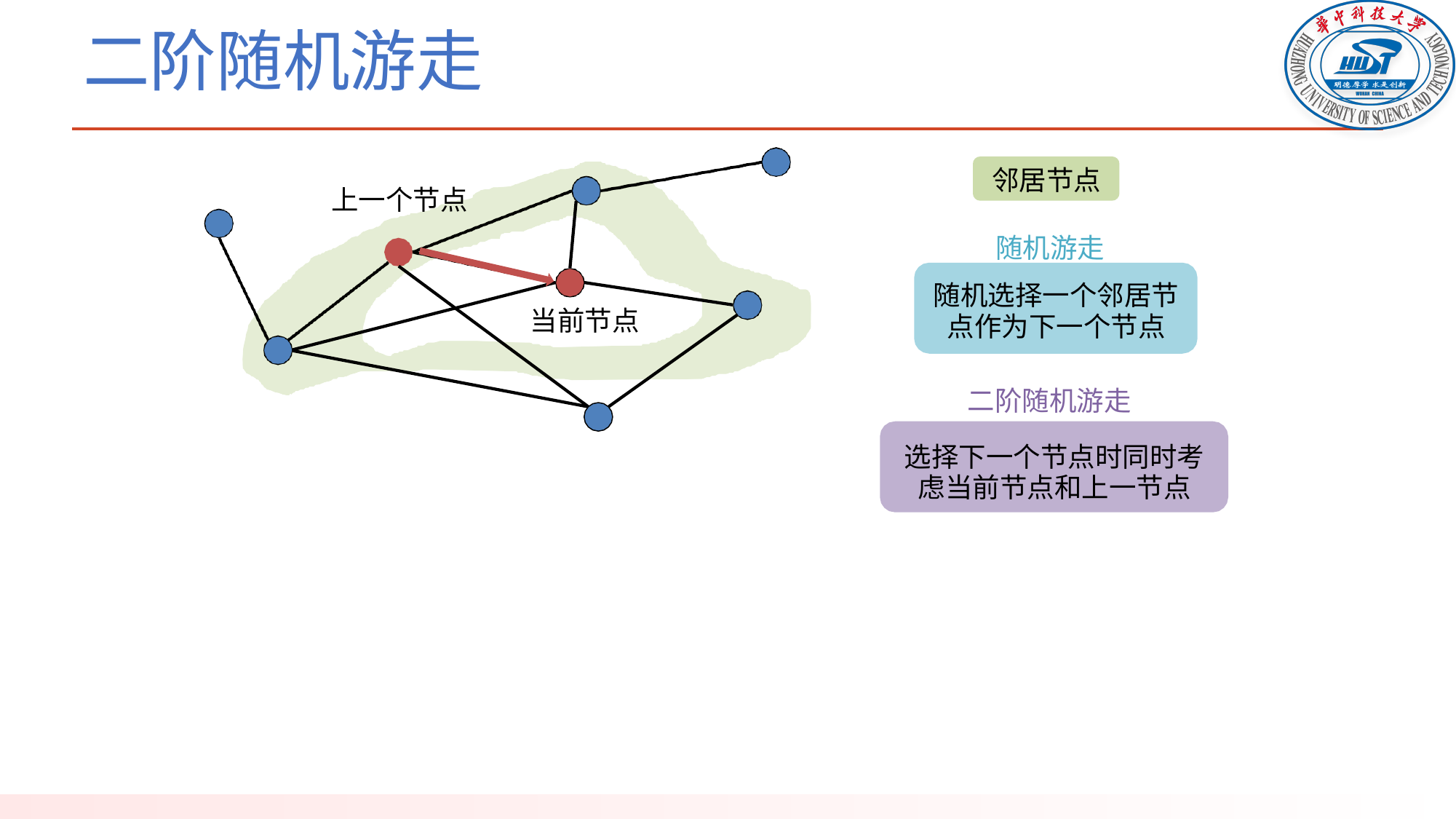

# 二阶随机游走

邻居节点

随机游走
随机选择一个邻居节点作为下一个节点

二阶随机游走

选择下一个节点时同时考虑当前节点和上一节点
上一个节点

当前节点